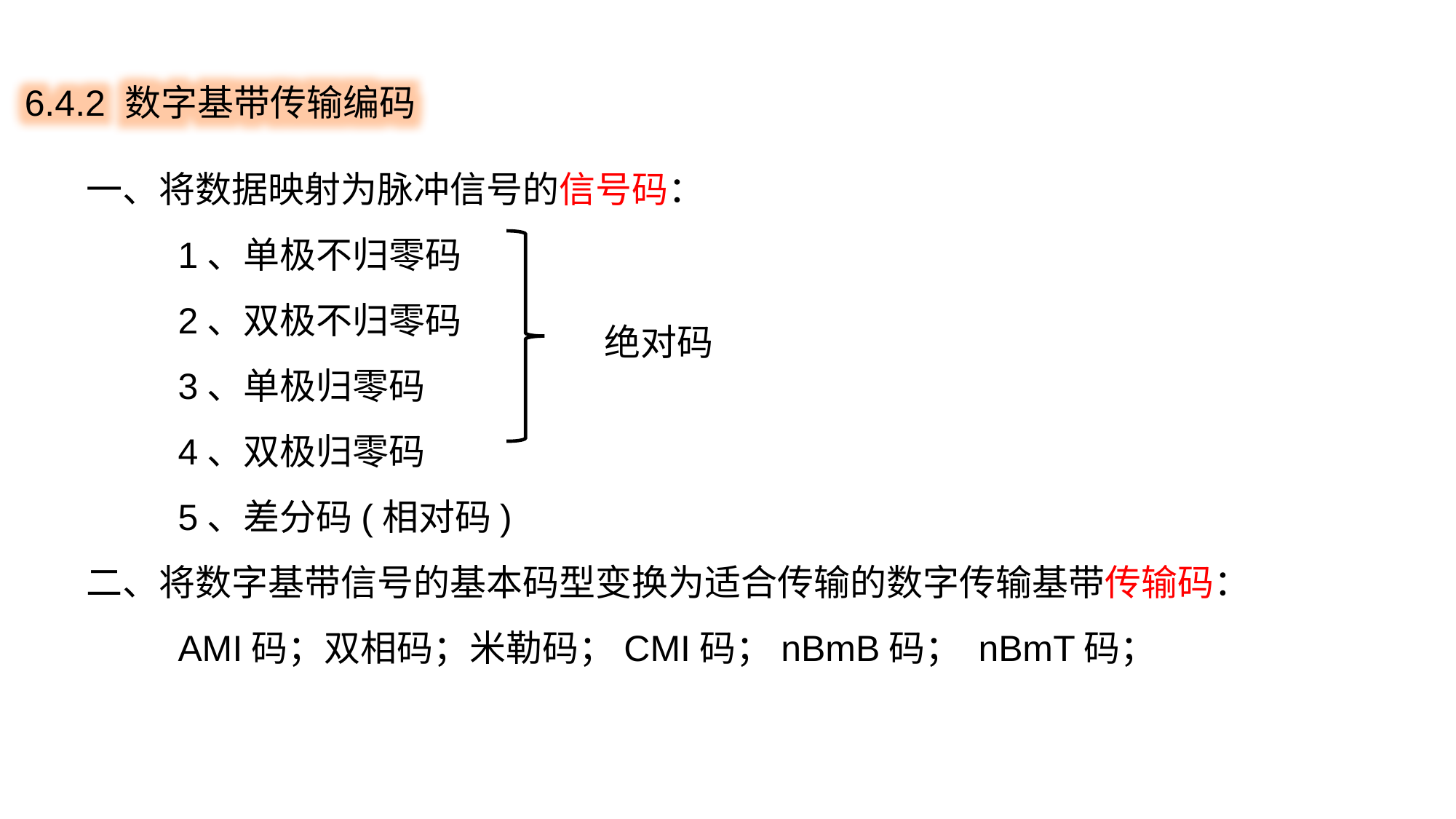

6.4.2 数字基带传输编码
一、将数据映射为脉冲信号的信号码：
         1、单极不归零码
         2、双极不归零码
         3、单极归零码
         4、双极归零码
         5、差分码(相对码)
二、将数字基带信号的基本码型变换为适合传输的数字传输基带传输码：
         AMI码；双相码；米勒码；CMI码；nBmB码； nBmT码；

绝对码